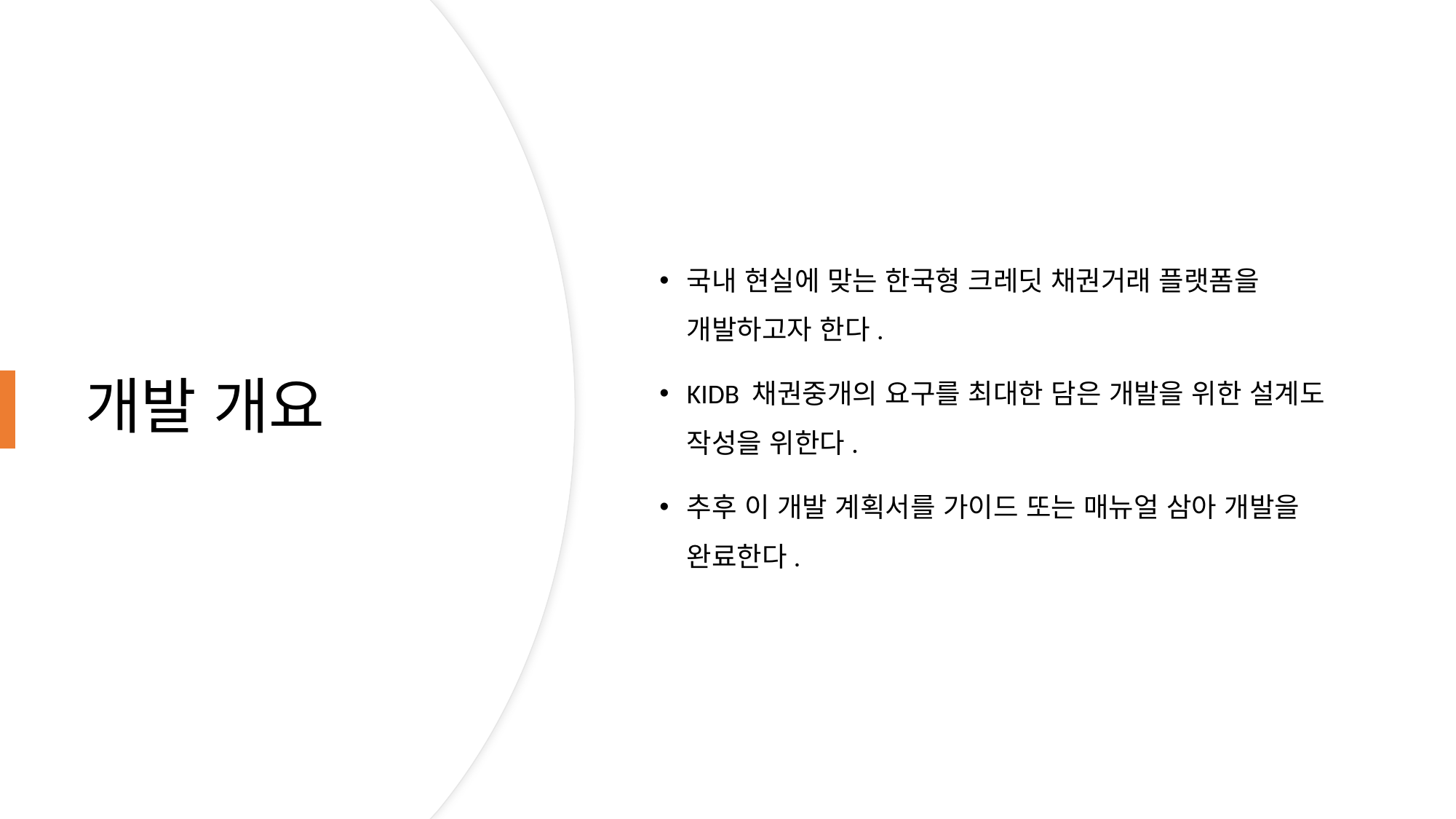

국내 현실에 맞는 한국형 크레딧 채권거래 플랫폼을 개발하고자 한다.
KIDB 채권중개의 요구를 최대한 담은 개발을 위한 설계도 작성을 위한다.
추후 이 개발 계획서를 가이드 또는 매뉴얼 삼아 개발을 완료한다.
# 개발 개요